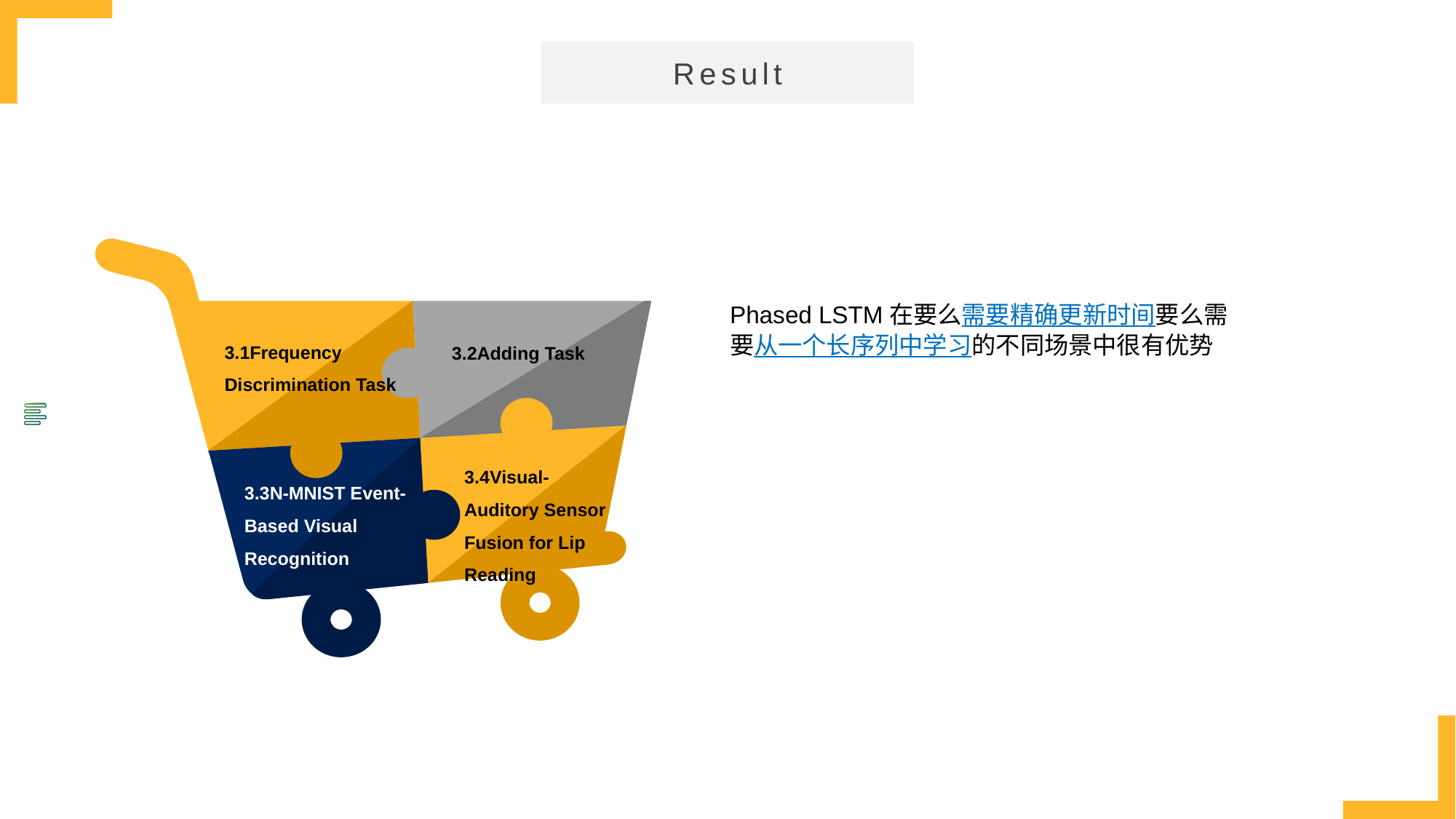

Result

Phased LSTM在要么需要精确更新时间要么需要从一个长序列中学习的不同场景中很有优势
3.1Frequency Discrimination Task
3.2Adding Task

3.4Visual-Auditory Sensor Fusion for Lip Reading
3.3N-MNIST Event-Based Visual Recognition